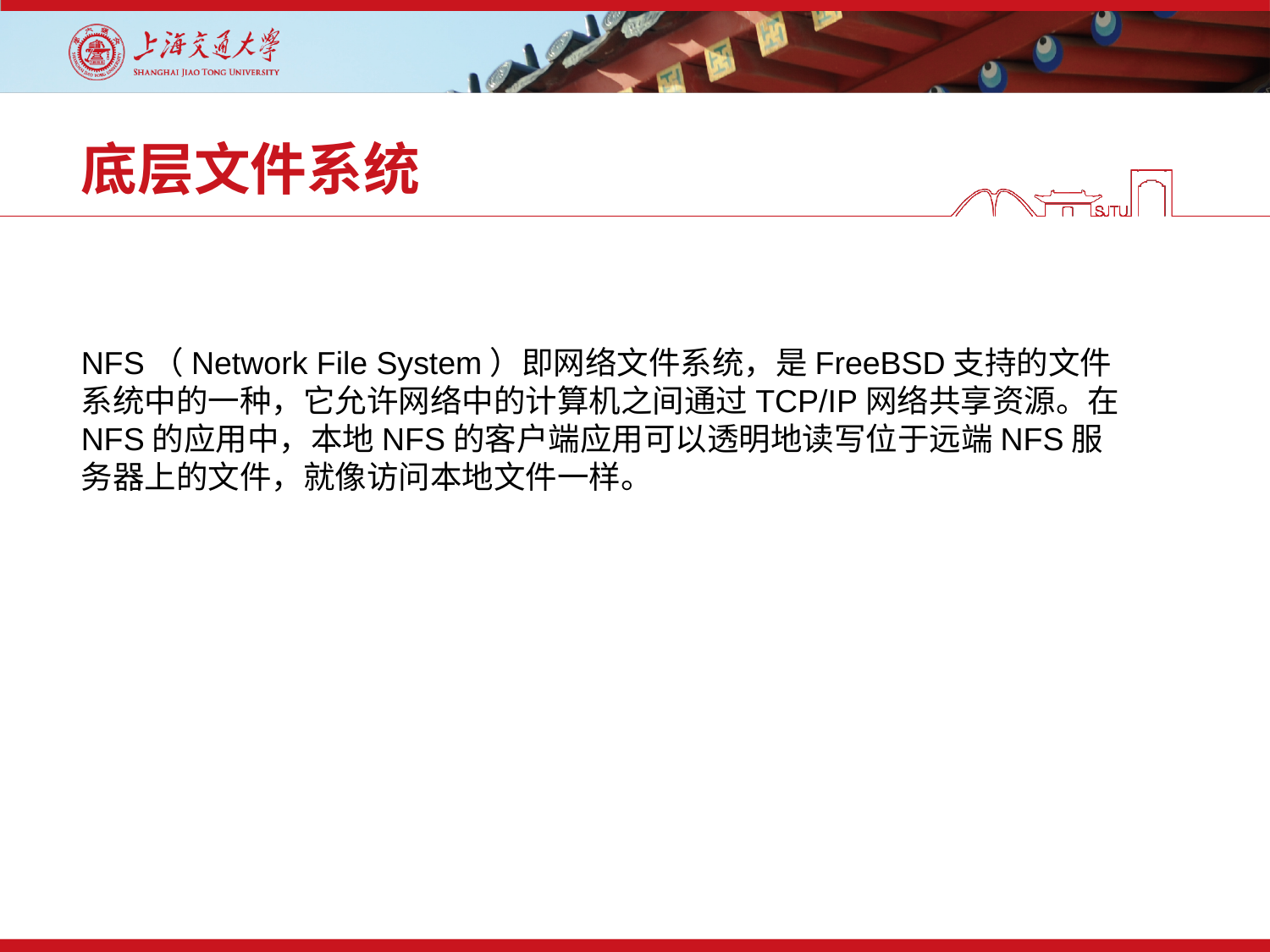

# 底层文件系统
NFS（Network File System）即网络文件系统，是FreeBSD支持的文件系统中的一种，它允许网络中的计算机之间通过TCP/IP网络共享资源。在NFS的应用中，本地NFS的客户端应用可以透明地读写位于远端NFS服务器上的文件，就像访问本地文件一样。